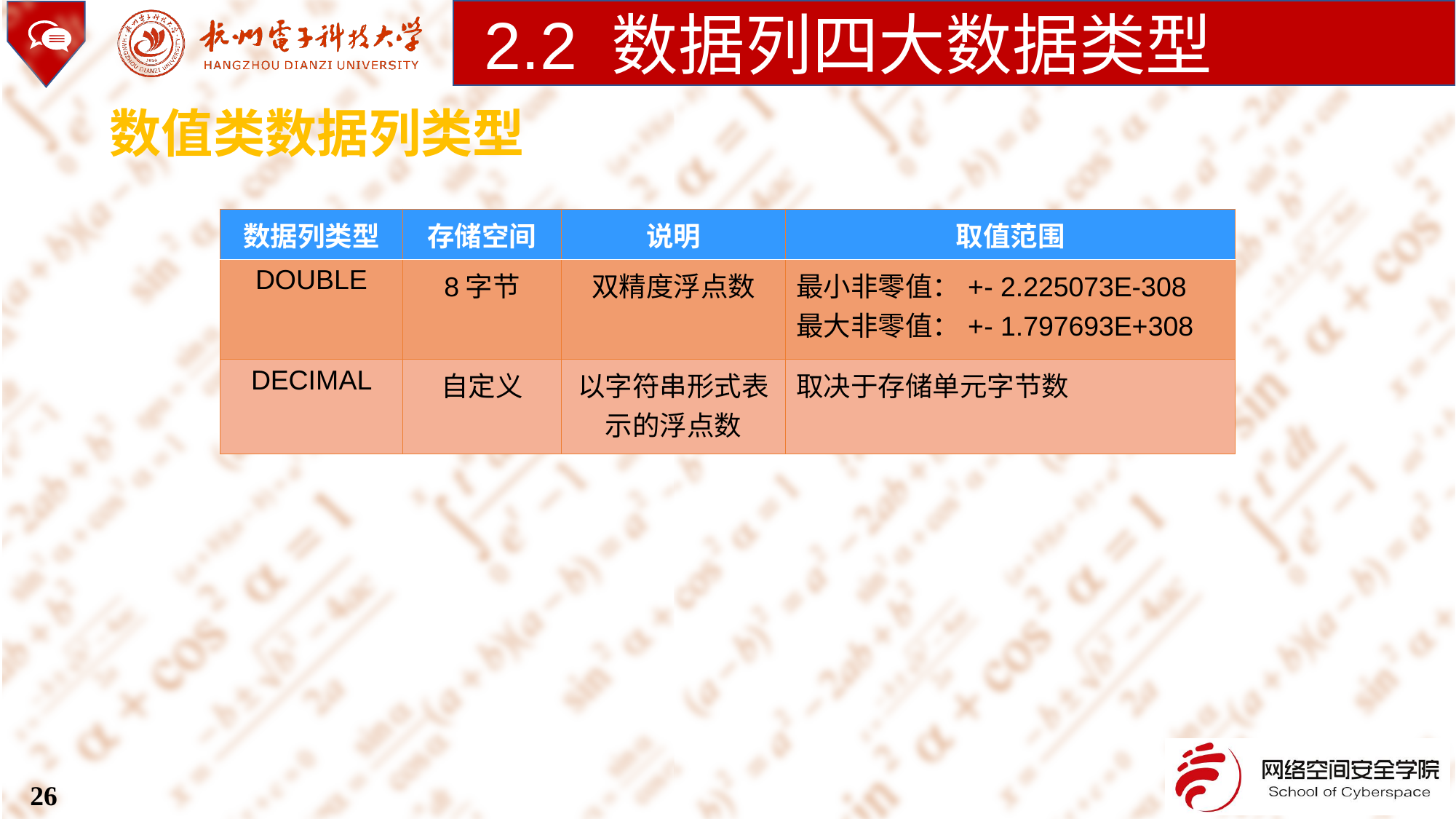

2.2 数据列四大数据类型
数值类数据列类型
| 数据列类型 | 存储空间 | 说明 | 取值范围 |
| --- | --- | --- | --- |
| DOUBLE | 8字节 | 双精度浮点数 | 最小非零值：+- 2.225073E-308 最大非零值：+- 1.797693E+308 |
| DECIMAL | 自定义 | 以字符串形式表示的浮点数 | 取决于存储单元字节数 |
26